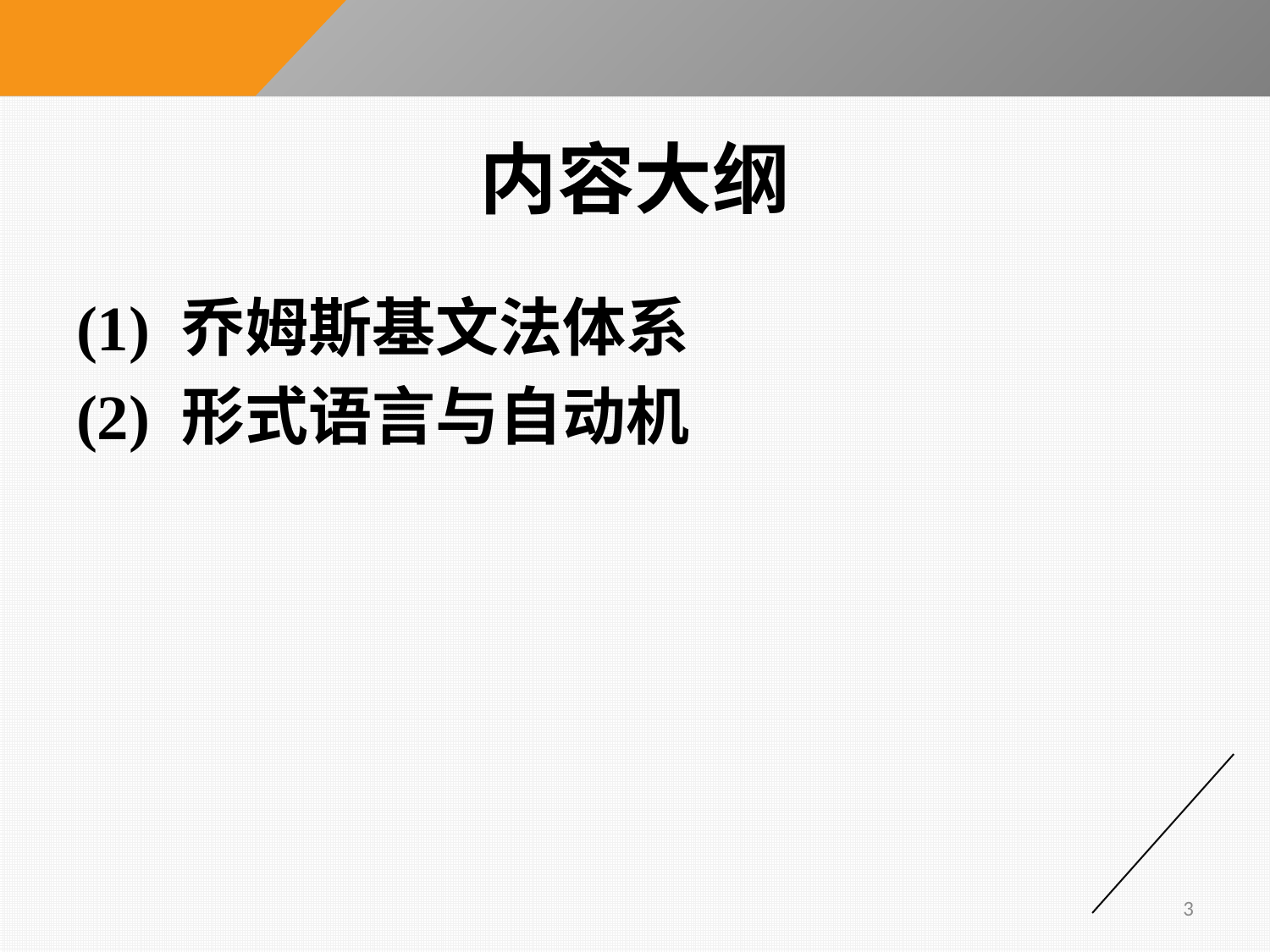

# 内容大纲
(1) 乔姆斯基文法体系
(2) 形式语言与自动机
3